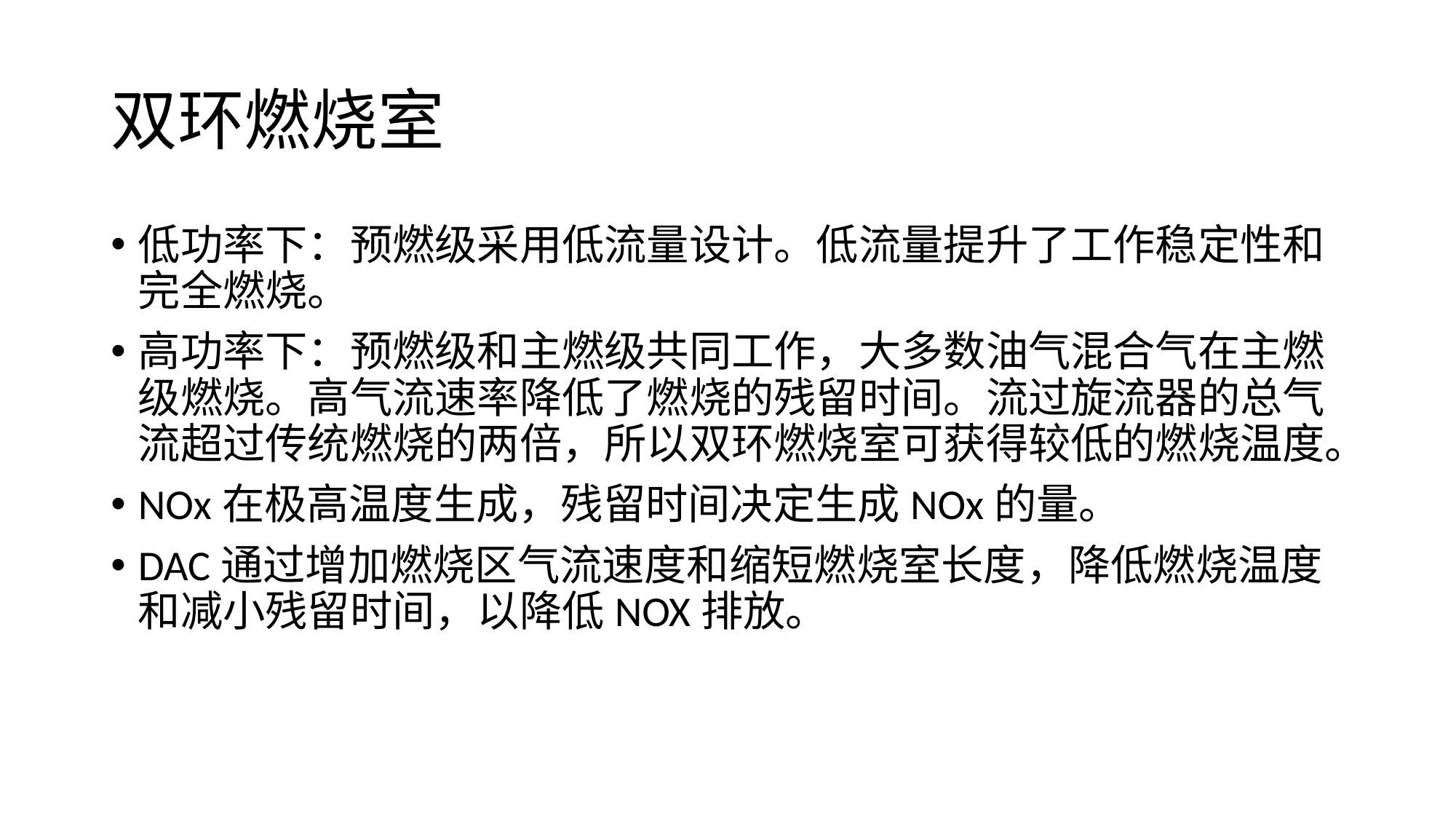

# 双环燃烧室
低功率下：预燃级采用低流量设计。低流量提升了工作稳定性和完全燃烧。
高功率下：预燃级和主燃级共同工作，大多数油气混合气在主燃级燃烧。高气流速率降低了燃烧的残留时间。流过旋流器的总气流超过传统燃烧的两倍，所以双环燃烧室可获得较低的燃烧温度。
NOx在极高温度生成，残留时间决定生成NOx的量。
DAC通过增加燃烧区气流速度和缩短燃烧室长度，降低燃烧温度和减小残留时间，以降低NOX排放。